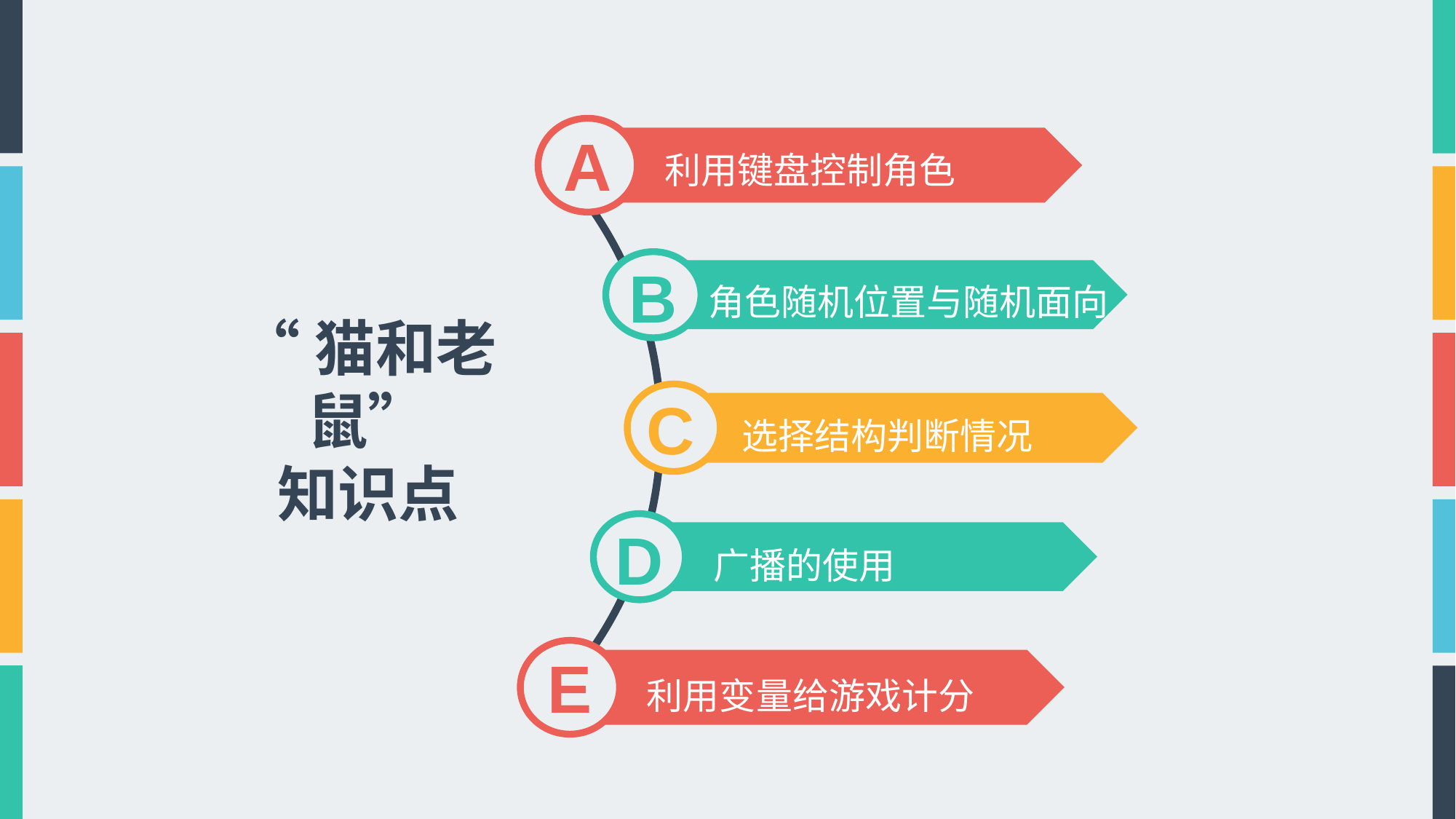

A

利用键盘控制角色

B

角色随机位置与随机面向
“猫和老鼠”
知识点

C

选择结构判断情况

D

广播的使用

E

利用变量给游戏计分